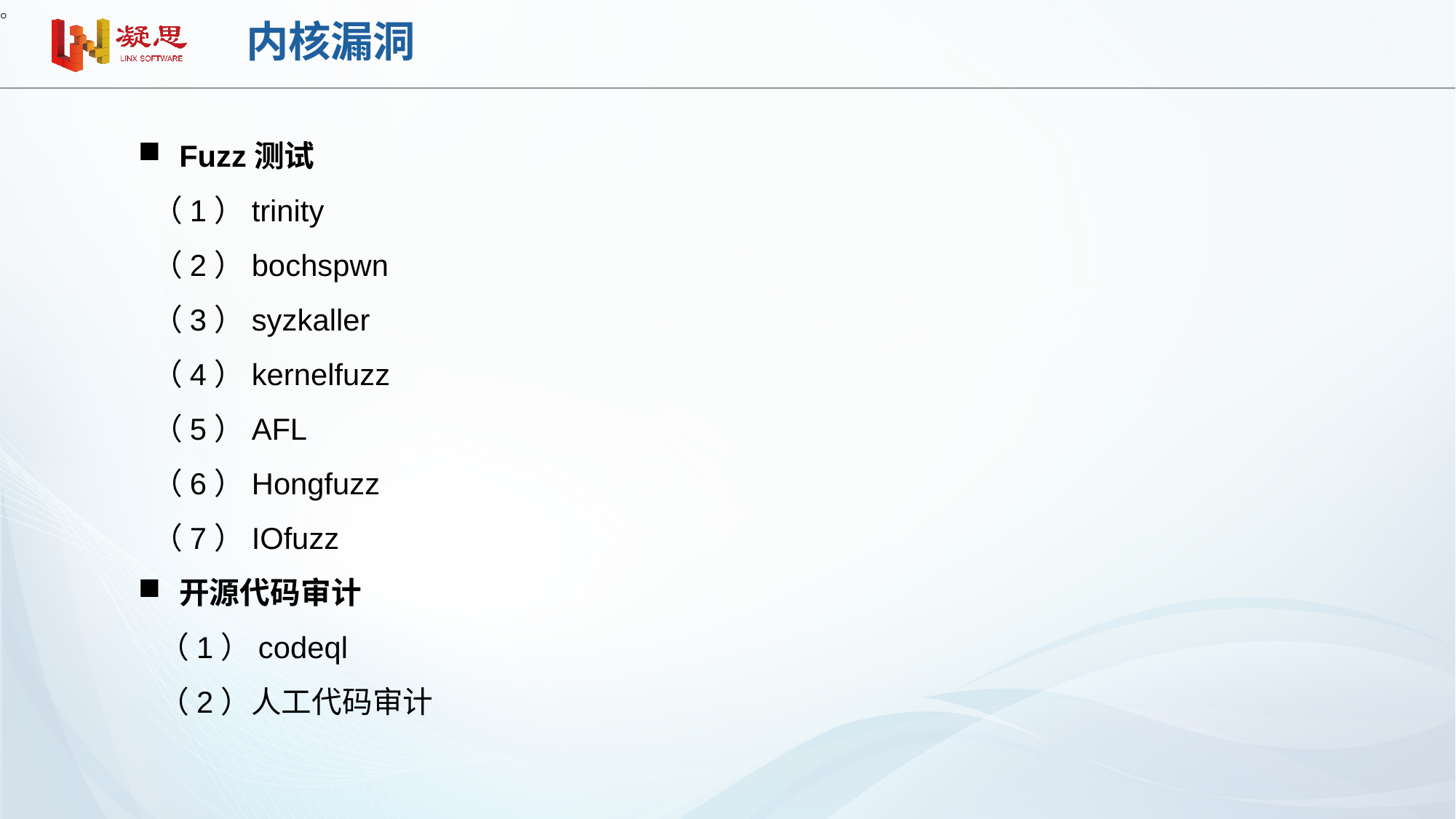

。

# 内核漏洞
Fuzz测试
 （1）trinity
 （2）bochspwn
 （3）syzkaller
 （4）kernelfuzz
 （5）AFL
 （6）Hongfuzz
 （7）IOfuzz
开源代码审计
  （1）codeql
  （2）人工代码审计